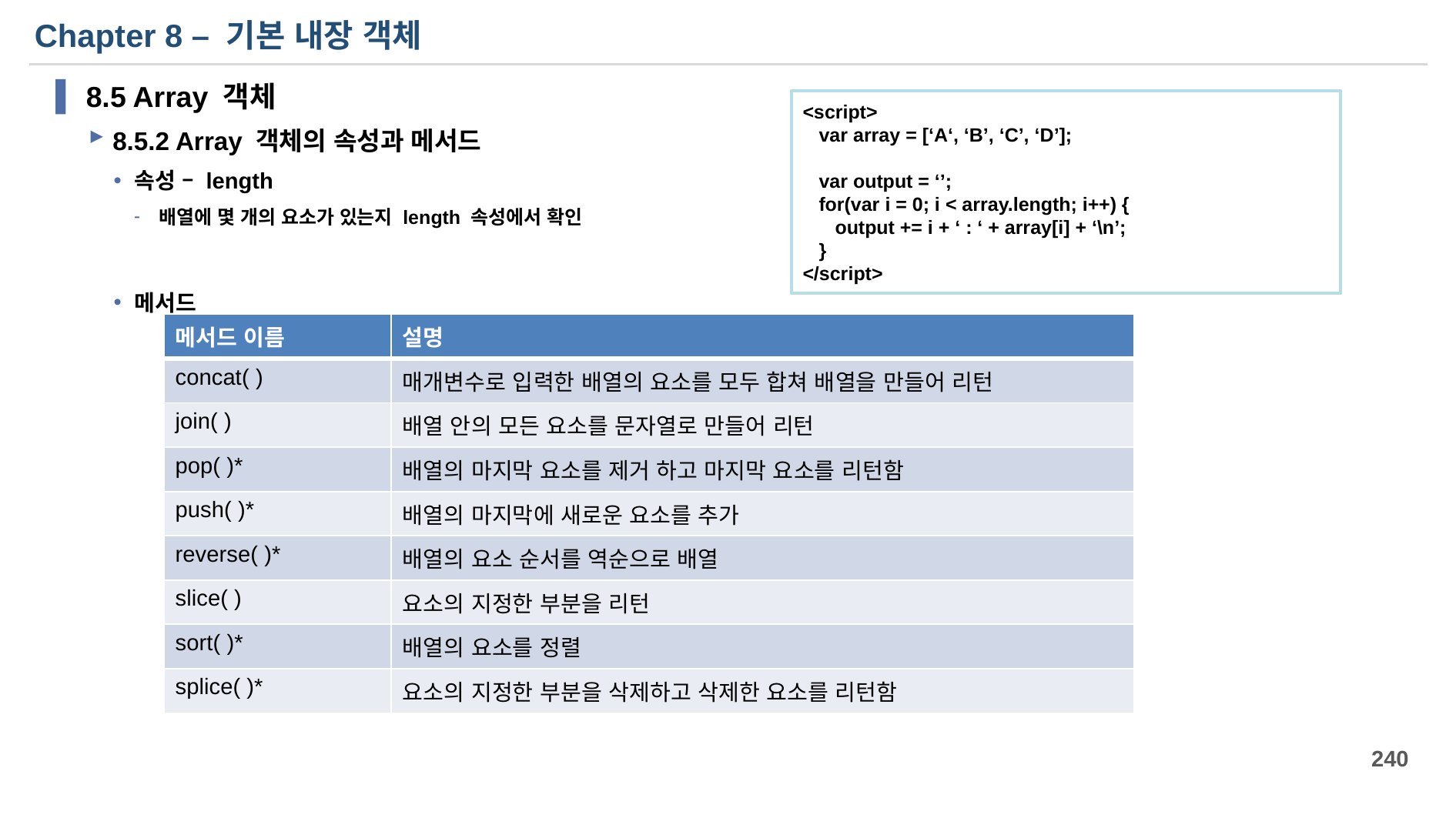

# Chapter 8 – 기본 내장 객체
8.5 Array 객체
8.5.2 Array 객체의 속성과 메서드
속성 – length
배열에 몇 개의 요소가 있는지 length 속성에서 확인

메서드

* 표시가 된 함수는 자기 자신을 변화 시킴
<script>
   var array = [‘A‘, ‘B’, ‘C’, ‘D’];

   var output = ‘’;
   for(var i = 0; i < array.length; i++) {
      output += i + ‘ : ‘ + array[i] + ‘\n’;
   }
</script>
| 메서드 이름 | 설명 |
| --- | --- |
| concat( ) | 매개변수로 입력한 배열의 요소를 모두 합쳐 배열을 만들어 리턴 |
| join( ) | 배열 안의 모든 요소를 문자열로 만들어 리턴 |
| pop( )\* | 배열의 마지막 요소를 제거 하고 마지막 요소를 리턴함 |
| push( )\* | 배열의 마지막에 새로운 요소를 추가 |
| reverse( )\* | 배열의 요소 순서를 역순으로 배열 |
| slice( ) | 요소의 지정한 부분을 리턴 |
| sort( )\* | 배열의 요소를 정렬 |
| splice( )\* | 요소의 지정한 부분을 삭제하고 삭제한 요소를 리턴함 |
240